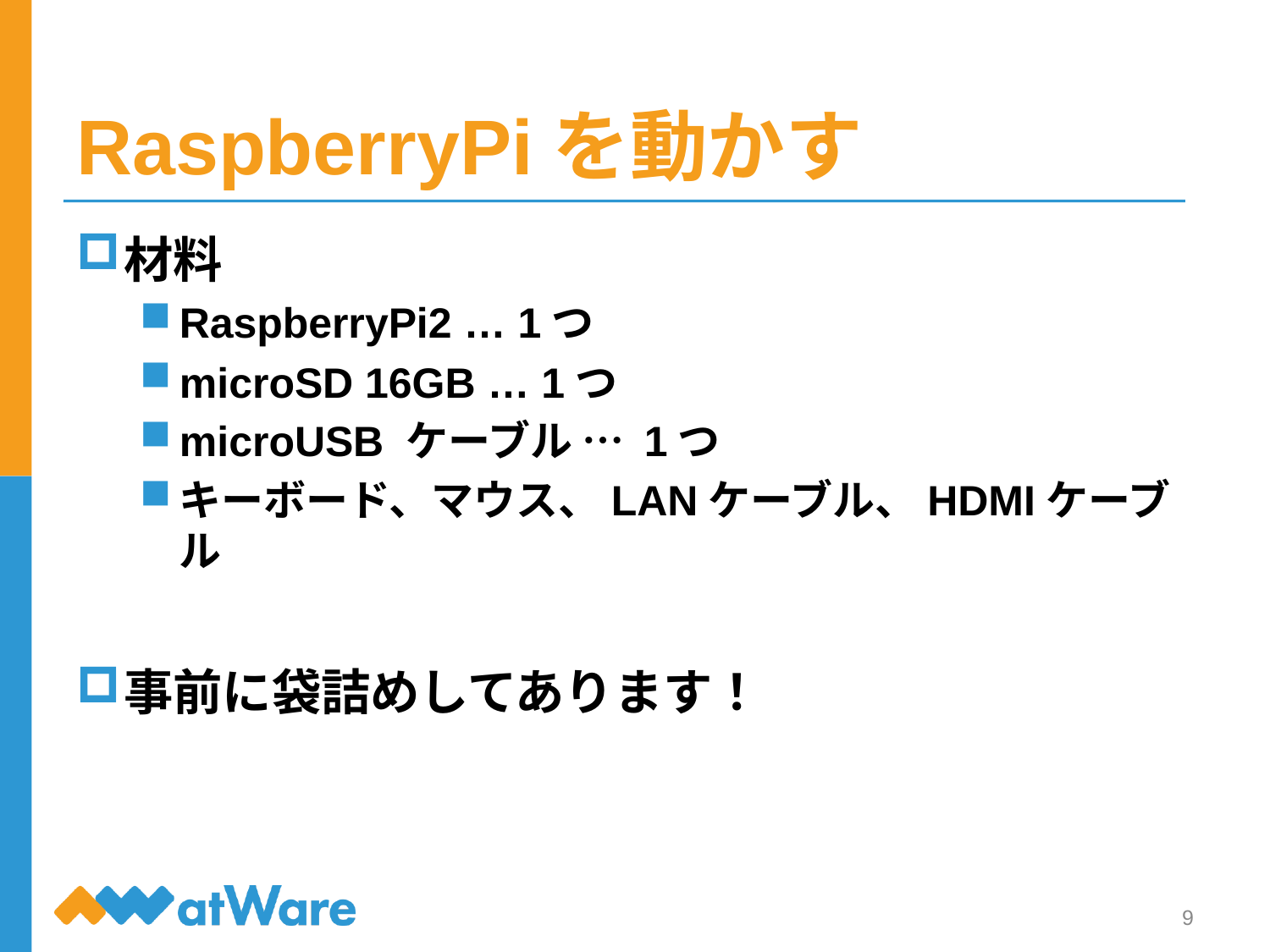

# RaspberryPiを動かす
材料
RaspberryPi2 … 1つ
microSD 16GB … 1つ
microUSB ケーブル … 1つ
キーボード、マウス、LANケーブル、HDMIケーブル

事前に袋詰めしてあります！
9